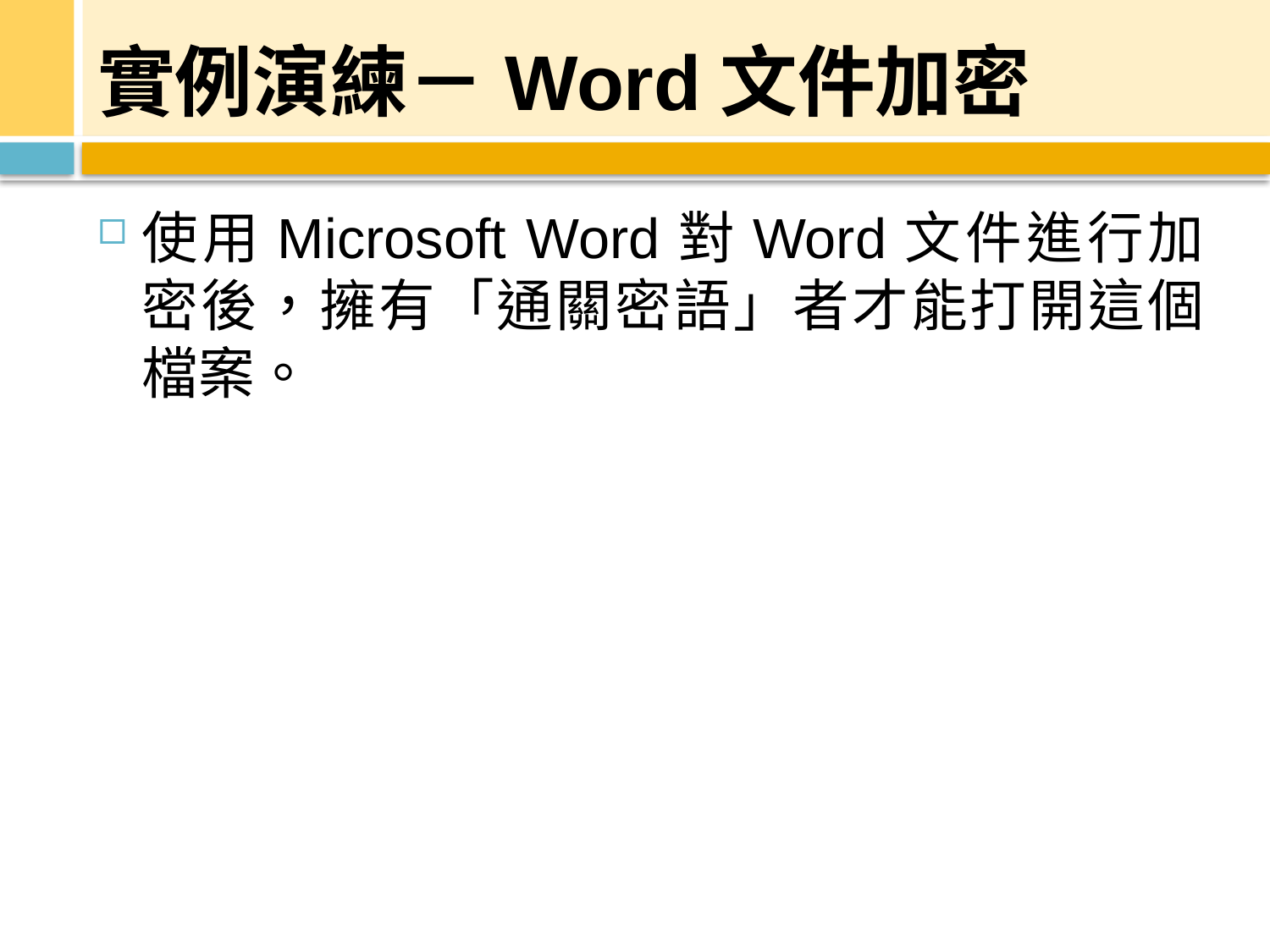

# 實例演練－Word文件加密
使用Microsoft Word對Word文件進行加密後，擁有「通關密語」者才能打開這個檔案。